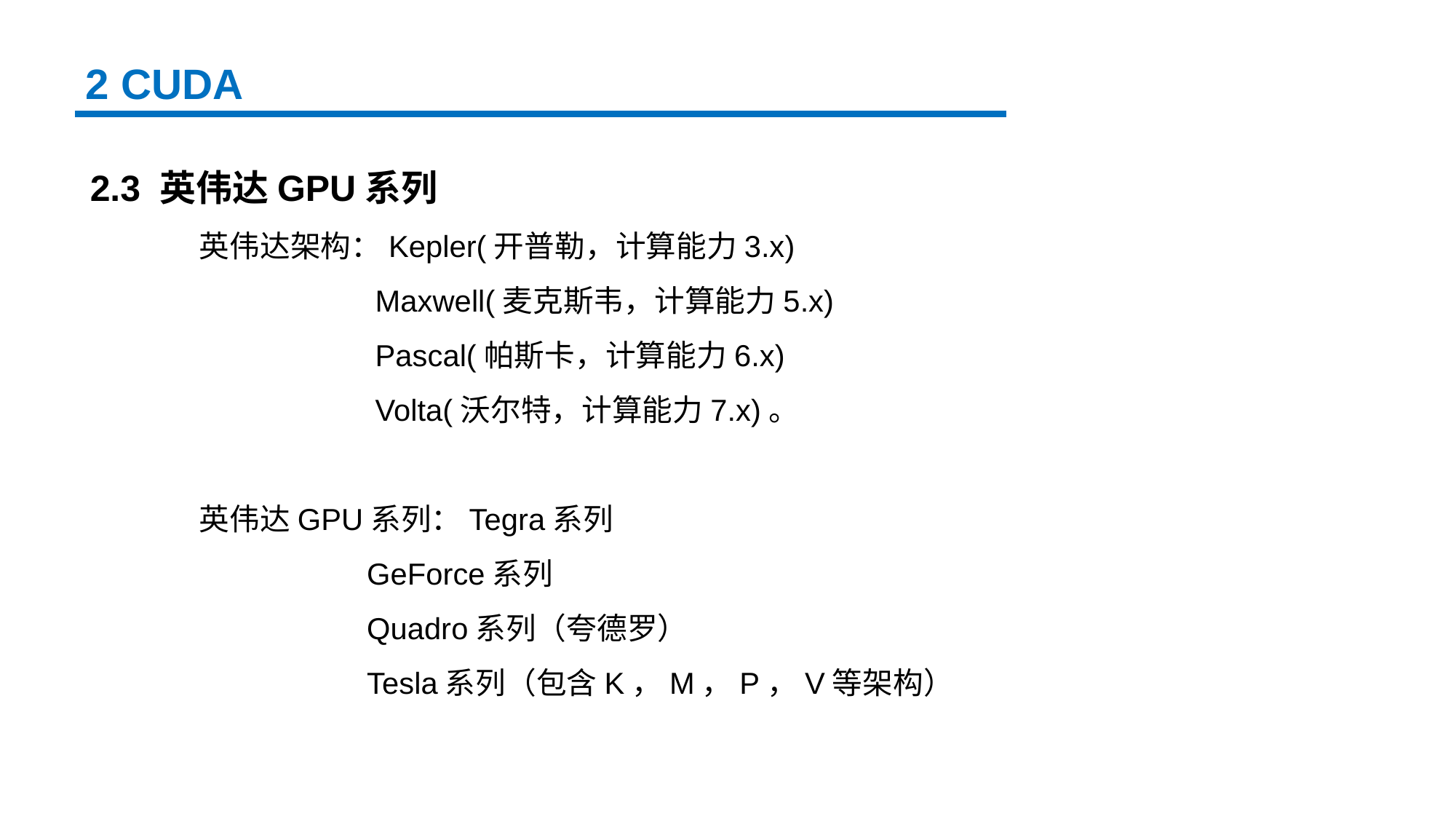

2 CUDA
2.3 英伟达GPU系列
    	英伟达架构：Kepler(开普勒，计算能力3.x)
                        	        Maxwell(麦克斯韦，计算能力5.x)
		        Pascal(帕斯卡，计算能力6.x)
		        Volta(沃尔特，计算能力7.x)。

 	英伟达GPU系列：Tegra系列
		       GeForce系列
		       Quadro系列（夸德罗）
		       Tesla系列（包含K，M，P，V等架构）